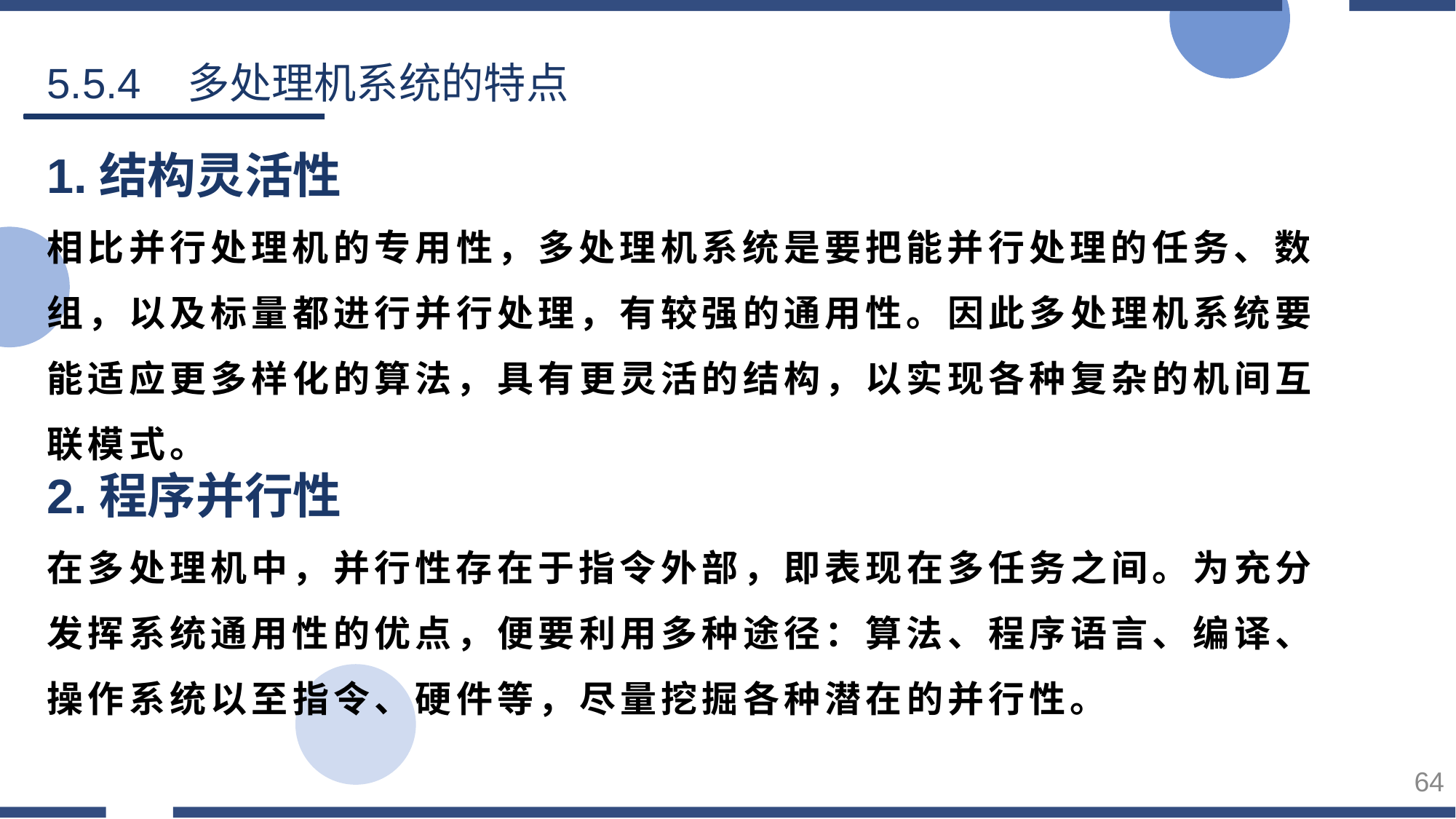

5.5.4   多处理机系统的特点
1.结构灵活性
相比并行处理机的专用性，多处理机系统是要把能并行处理的任务、数组，以及标量都进行并行处理，有较强的通用性。因此多处理机系统要能适应更多样化的算法，具有更灵活的结构，以实现各种复杂的机间互联模式。
2.程序并行性
在多处理机中，并行性存在于指令外部，即表现在多任务之间。为充分发挥系统通用性的优点，便要利用多种途径：算法、程序语言、编译、操作系统以至指令、硬件等，尽量挖掘各种潜在的并行性。

64